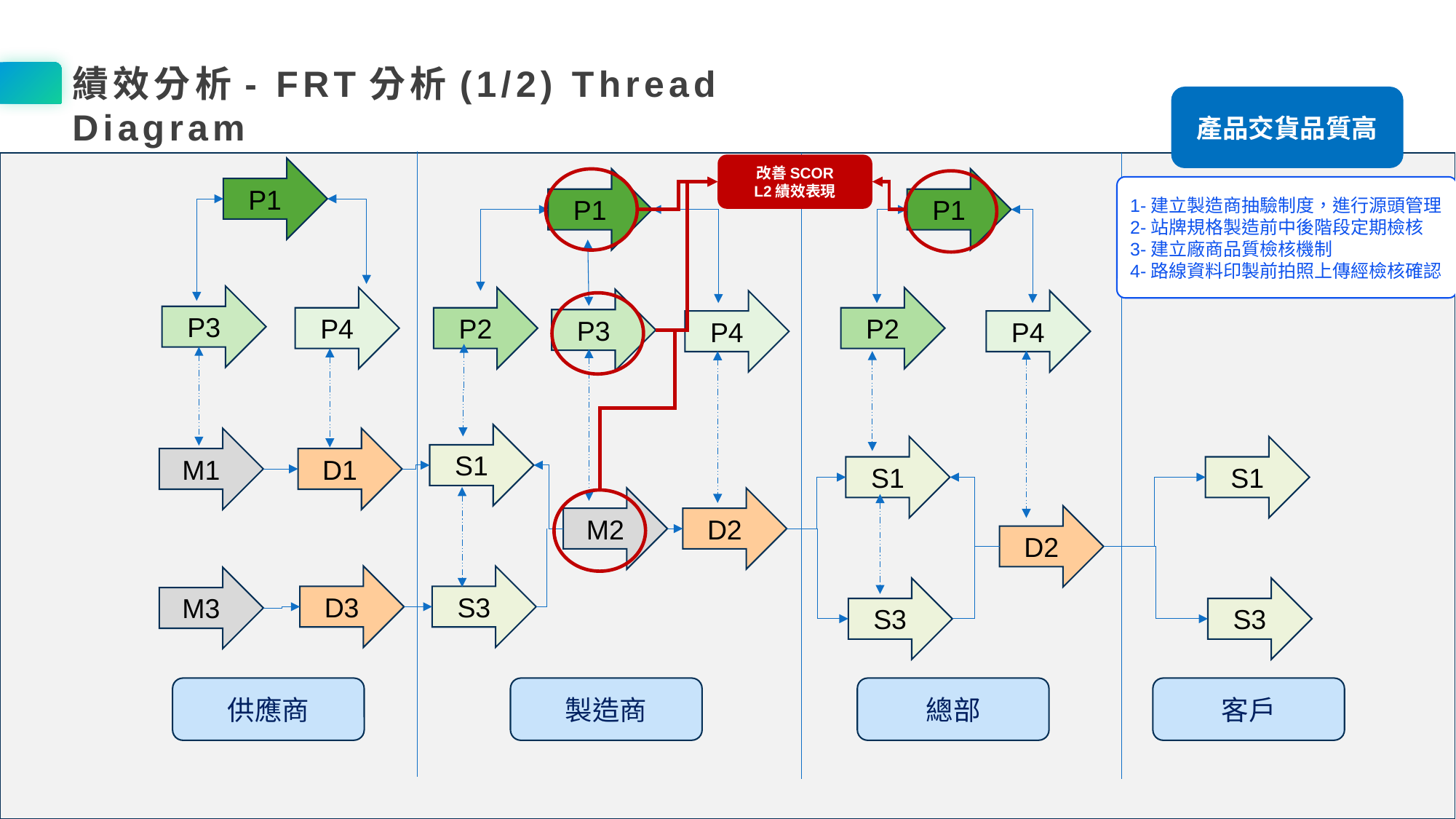

績效分析- FRT分析(1/2) Thread Diagram
產品交貨品質高

改善SCOR
L2績效表現
P1

P1
P1

1-建立製造商抽驗制度，進行源頭管理
2-站牌規格製造前中後階段定期檢核
3-建立廠商品質檢核機制
4-路線資料印製前拍照上傳經檢核確認
P3
P4
P2
P2
P3
P4
P4

S1
D1
M1
S1
S1
M2
D2

D2
S3
D3
M3
S3
S3
製造商
總部
客戶
供應商